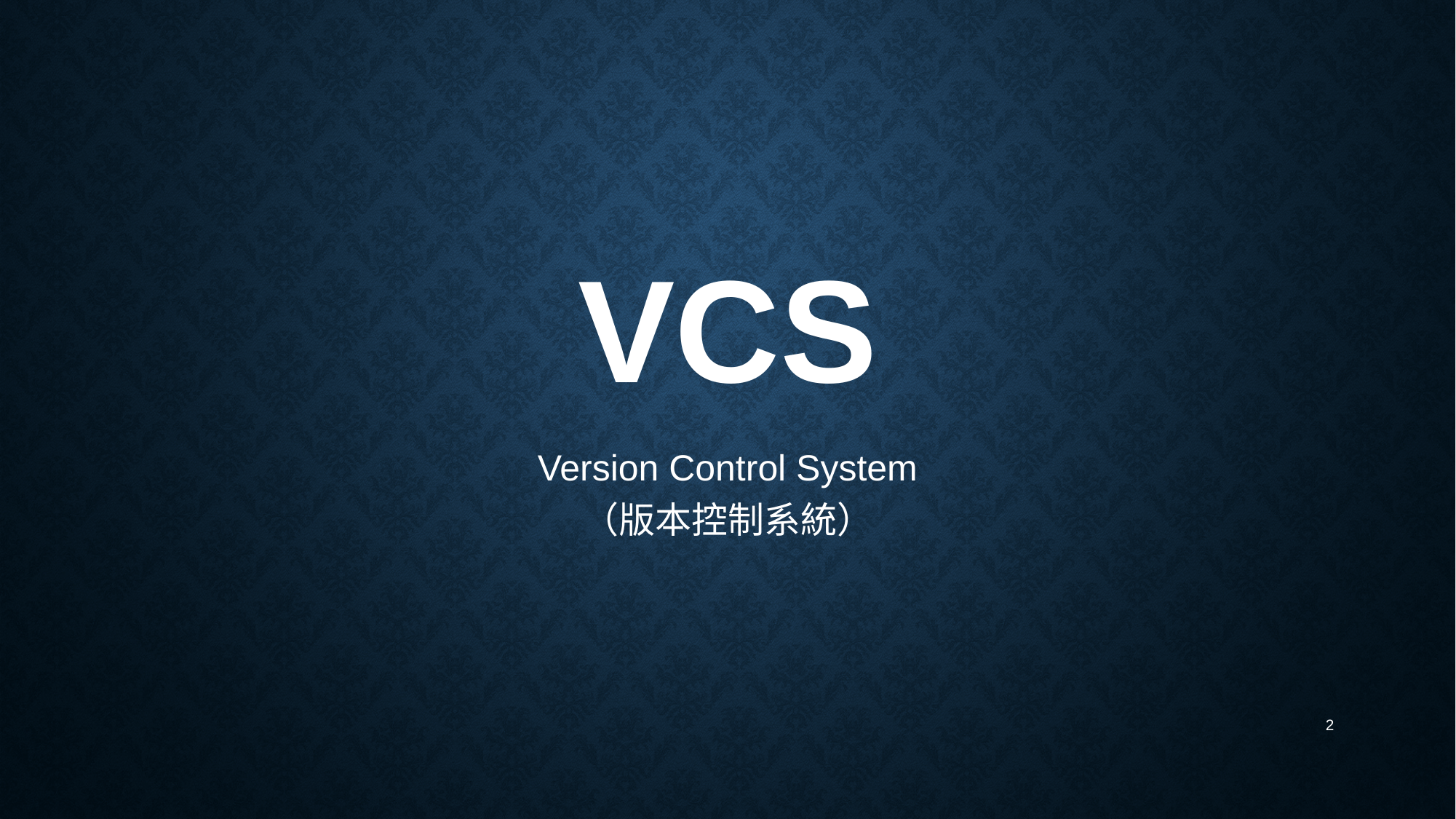

# VCS
Version Control System
（版本控制系統）
2